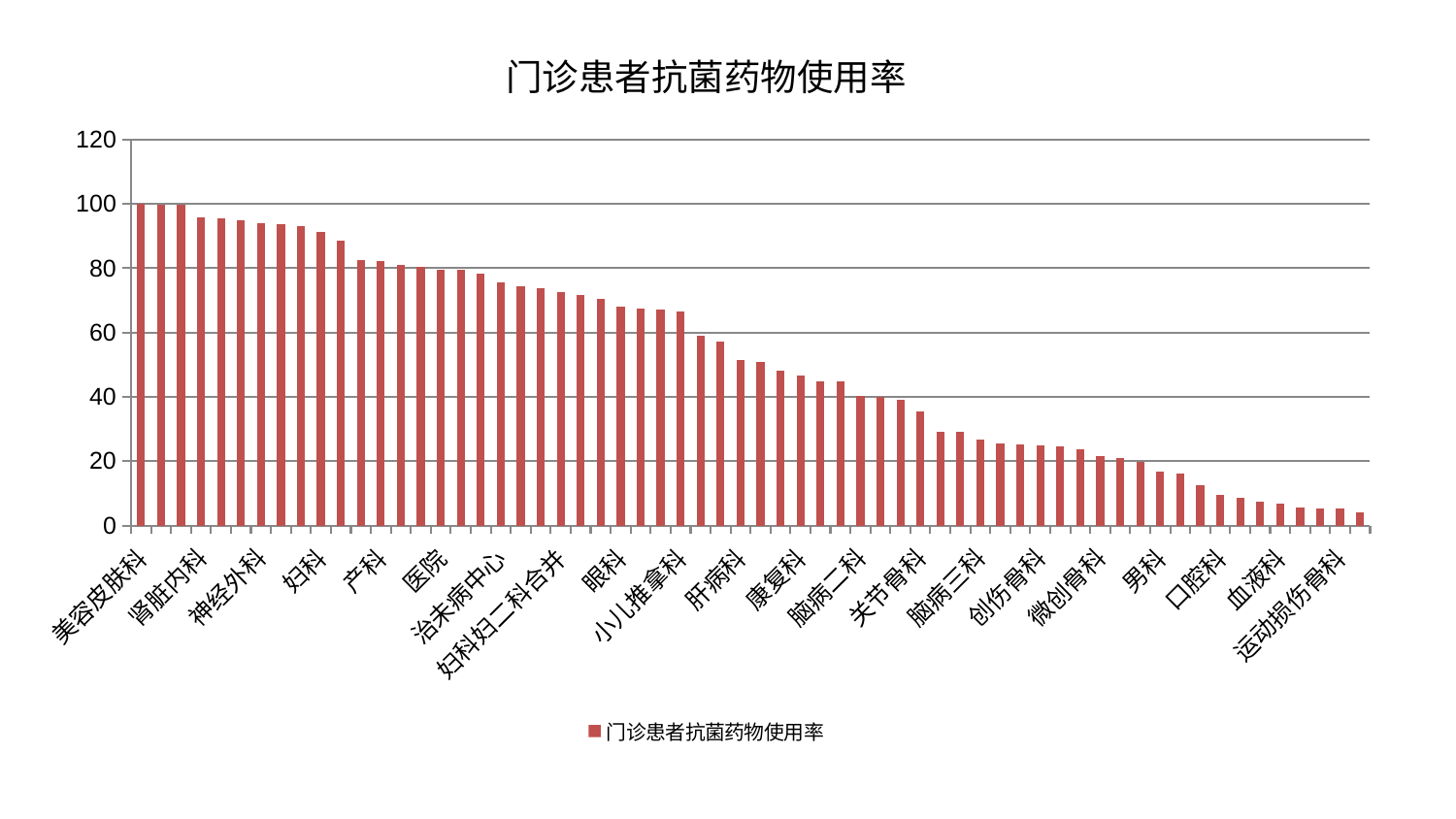

### Chart: 门诊患者抗菌药物使用率

| Category | 门诊患者抗菌药物使用率 |
|---|---|
| 美容皮肤科 | 99.95283786663049 |
| 内分泌科 | 99.76699235488017 |
| 心病四科 | 99.59729890608375 |
| 肾脏内科 | 95.8751714293135 |
| 脑病一科 | 95.53038777935893 |
| 心病三科 | 94.76938667237891 |
| 神经外科 | 94.04291256581938 |
| 皮肤科 | 93.76478589345358 |
| 显微骨科 | 93.08448224764099 |
| 妇科 | 91.21661876503451 |
| 脾胃科消化科合并 | 88.48918757939484 |
| 重症医学科 | 82.56664117292507 |
| 产科 | 82.31319726069346 |
| 东区重症医学科 | 81.00051313247985 |
| 脊柱骨科 | 80.45415258345542 |
| 医院 | 79.5846760762089 |
| 呼吸内科 | 79.40381873338114 |
| 身心医学科 | 78.46793617504643 |
| 治未病中心 | 75.65451754361115 |
| 肿瘤内科 | 74.37665238153018 |
| 针灸科 | 73.73887418581755 |
| 妇科妇二科合并 | 72.53519635665582 |
| 老年医学科 | 71.67291923072673 |
| 脾胃病科 | 70.58337730215543 |
| 眼科 | 68.14089472988873 |
| 骨科 | 67.39693079066033 |
| 神经内科 | 67.16169246369567 |
| 小儿推拿科 | 66.49803414204789 |
| 东区肾病科 | 58.91549170668468 |
| 肾病科 | 57.06342613503561 |
| 肝病科 | 51.58350855910483 |
| 儿科 | 50.8589800662697 |
| 心病二科 | 48.087144096031544 |
| 康复科 | 46.576787391599254 |
| 胸外科 | 44.82529132769426 |
| 耳鼻喉科 | 44.6928298879897 |
| 脑病二科 | 40.23905827838394 |
| 泌尿外科 | 39.97183411982705 |
| 西区重症医学科 | 38.972444371448645 |
| 关节骨科 | 35.38213711945506 |
| 中医经典科 | 29.21739913375967 |
| 综合内科 | 29.098851565356455 |
| 脑病三科 | 26.630209072460254 |
| 肝胆外科 | 25.582475011630933 |
| 肛肠科 | 25.24965047440988 |
| 创伤骨科 | 24.90330266484979 |
| 周围血管科 | 24.744164379182678 |
| 消化内科 | 23.64367312384834 |
| 微创骨科 | 21.57510615253544 |
| 风湿病科 | 21.092898841937302 |
| 小儿骨科 | 19.809803521917722 |
| 男科 | 16.87809725136109 |
| 妇二科 | 16.055012639690958 |
| 中医外治中心 | 12.398389794119913 |
| 口腔科 | 9.36517512747952 |
| 心病一科 | 8.695608216429495 |
| 乳腺甲状腺外科 | 7.421679923767788 |
| 血液科 | 6.784069761363876 |
| 普通外科 | 5.6864221231524015 |
| 心血管内科 | 5.4228012509714985 |
| 运动损伤骨科 | 5.312942858924075 |
| 推拿科 | 4.011263496256268 |
266